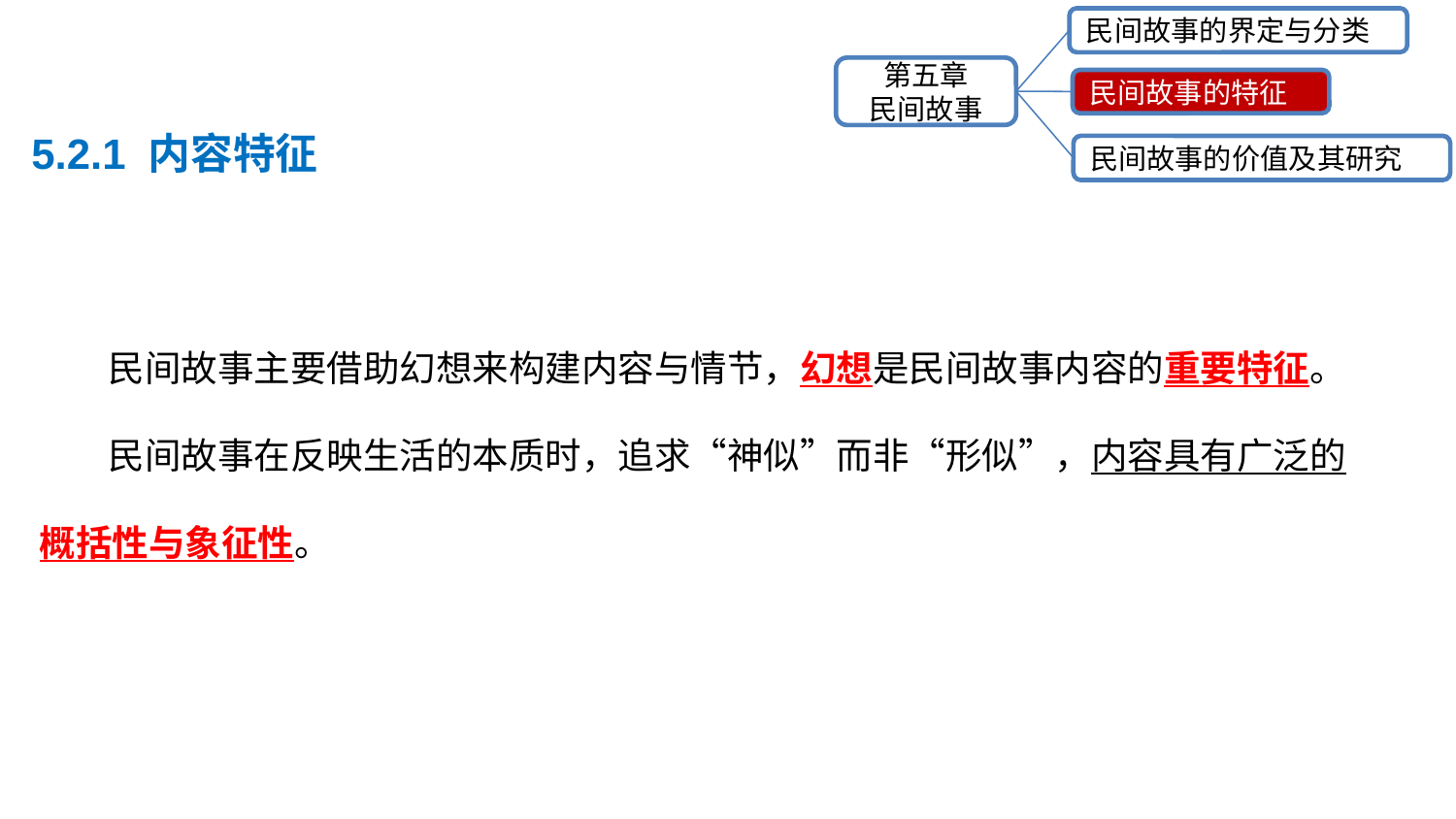

民间故事的界定与分类
第五章
民间故事
民间故事的特征
民间故事的价值及其研究
5.2.1 内容特征
民间故事主要借助幻想来构建内容与情节，幻想是民间故事内容的重要特征。
民间故事在反映生活的本质时，追求“神似”而非“形似”，内容具有广泛的概括性与象征性。